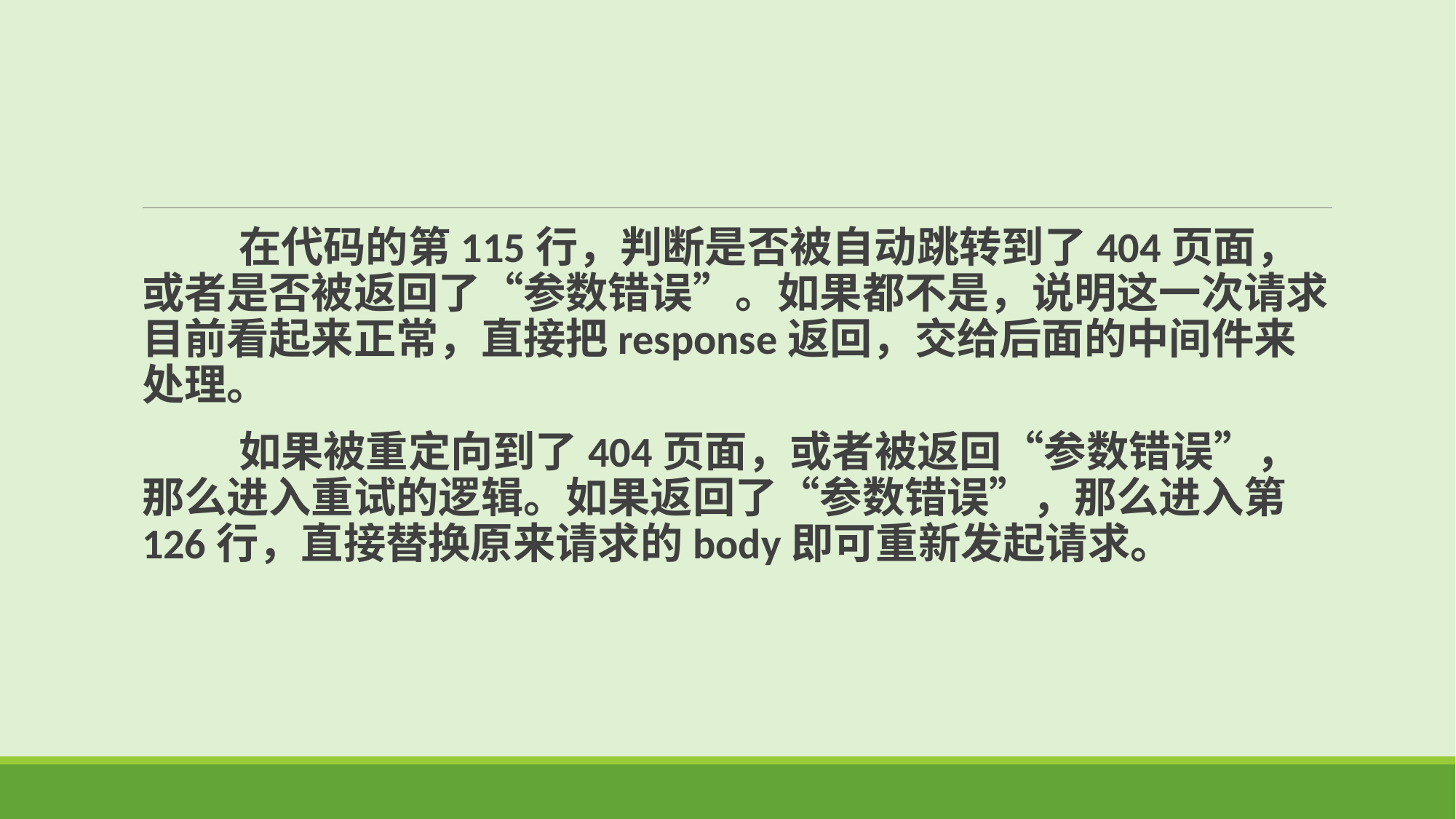

在代码的第115行，判断是否被自动跳转到了404页面，或者是否被返回了“参数错误”。如果都不是，说明这一次请求目前看起来正常，直接把response返回，交给后面的中间件来处理。
         如果被重定向到了404页面，或者被返回“参数错误”，那么进入重试的逻辑。如果返回了“参数错误”，那么进入第126行，直接替换原来请求的body即可重新发起请求。